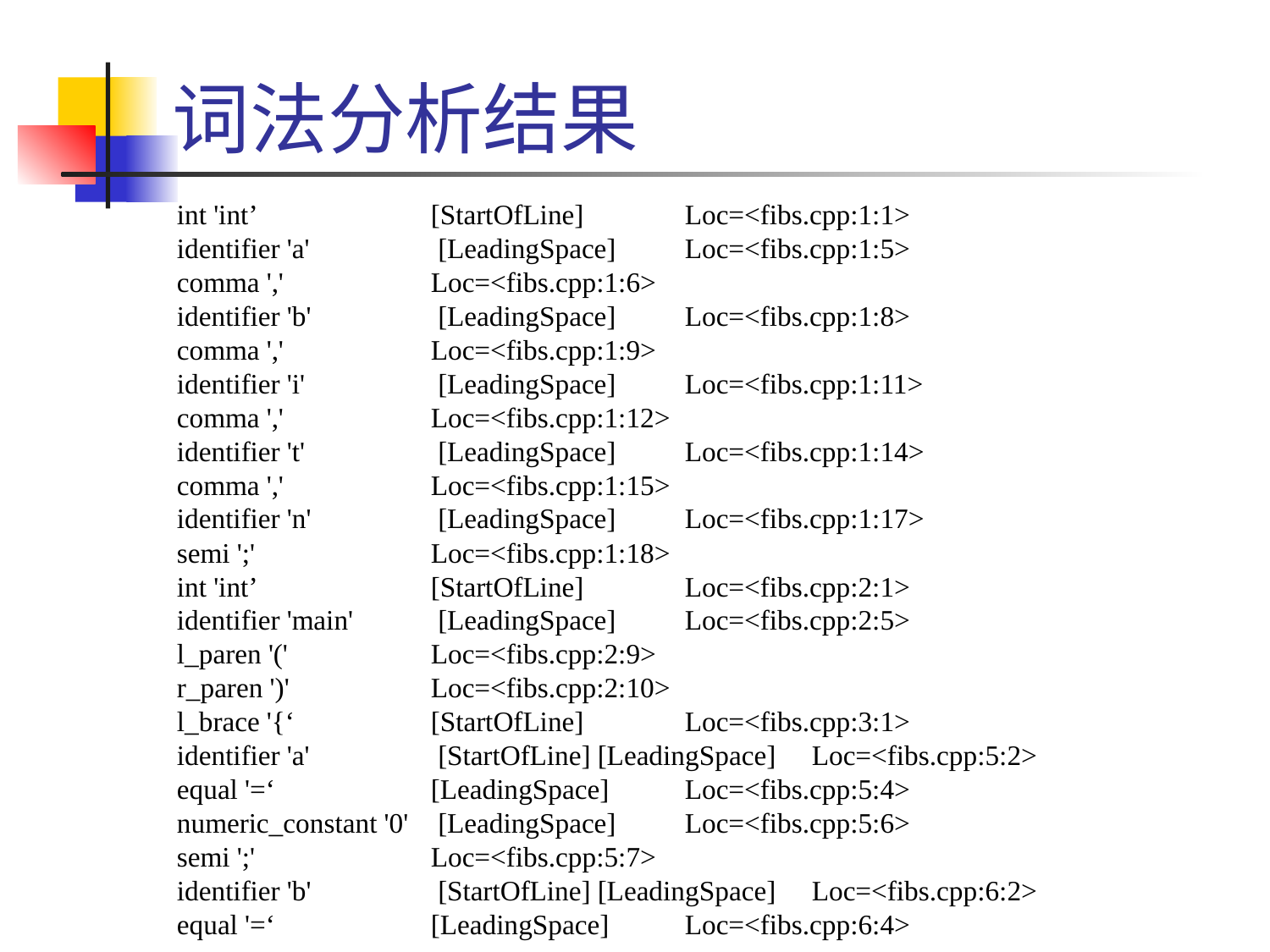

# 词法分析结果
int 'int’	 	[StartOfLine]	Loc=<fibs.cpp:1:1>
identifier 'a'	 [LeadingSpace]	Loc=<fibs.cpp:1:5>
comma ','		Loc=<fibs.cpp:1:6>
identifier 'b'	 [LeadingSpace]	Loc=<fibs.cpp:1:8>
comma ','		Loc=<fibs.cpp:1:9>
identifier 'i'	 [LeadingSpace]	Loc=<fibs.cpp:1:11>
comma ','		Loc=<fibs.cpp:1:12>
identifier 't'	 [LeadingSpace]	Loc=<fibs.cpp:1:14>
comma ','		Loc=<fibs.cpp:1:15>
identifier 'n'	 [LeadingSpace]	Loc=<fibs.cpp:1:17>
semi ';'		Loc=<fibs.cpp:1:18>
int 'int’	 	[StartOfLine]	Loc=<fibs.cpp:2:1>
identifier 'main'	 [LeadingSpace]	Loc=<fibs.cpp:2:5>
l_paren '('		Loc=<fibs.cpp:2:9>
r_paren ')'		Loc=<fibs.cpp:2:10>
l_brace '{‘	 	[StartOfLine]	Loc=<fibs.cpp:3:1>
identifier 'a'	 [StartOfLine] [LeadingSpace]	Loc=<fibs.cpp:5:2>
equal '=‘	 	[LeadingSpace]	Loc=<fibs.cpp:5:4>
numeric_constant '0'	 [LeadingSpace]	Loc=<fibs.cpp:5:6>
semi ';'		Loc=<fibs.cpp:5:7>
identifier 'b'	 [StartOfLine] [LeadingSpace]	Loc=<fibs.cpp:6:2>
equal '=‘	 	[LeadingSpace]	Loc=<fibs.cpp:6:4>